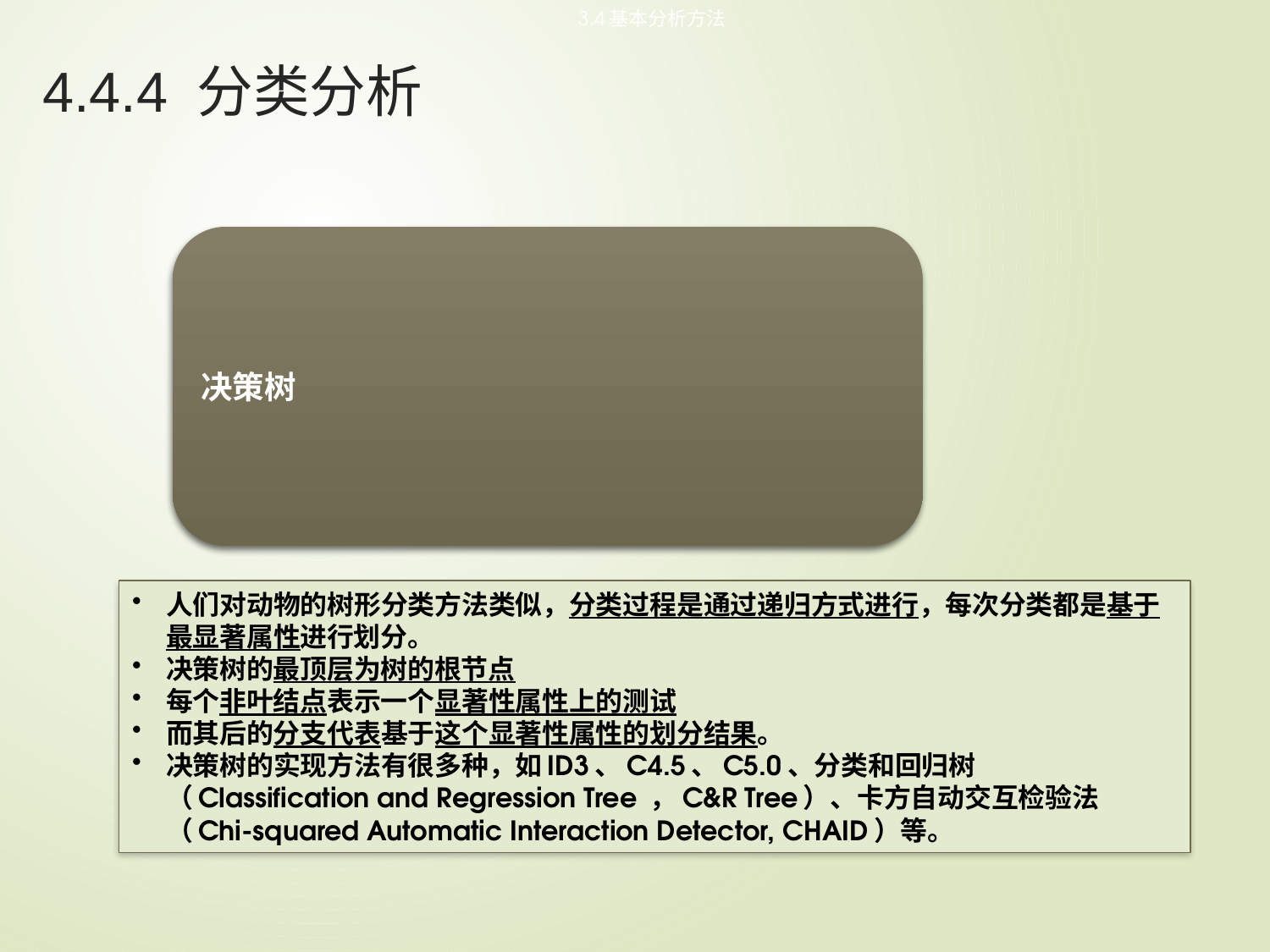

3.4基本分析方法
# 4.4.4 分类分析
决策树
人们对动物的树形分类方法类似，分类过程是通过递归方式进行，每次分类都是基于最显著属性进行划分。
决策树的最顶层为树的根节点
每个非叶结点表示一个显著性属性上的测试
而其后的分支代表基于这个显著性属性的划分结果。
决策树的实现方法有很多种，如ID3、C4.5、C5.0、分类和回归树（Classification and Regression Tree ，C&R Tree）、卡方自动交互检验法（Chi-squared Automatic Interaction Detector, CHAID）等。